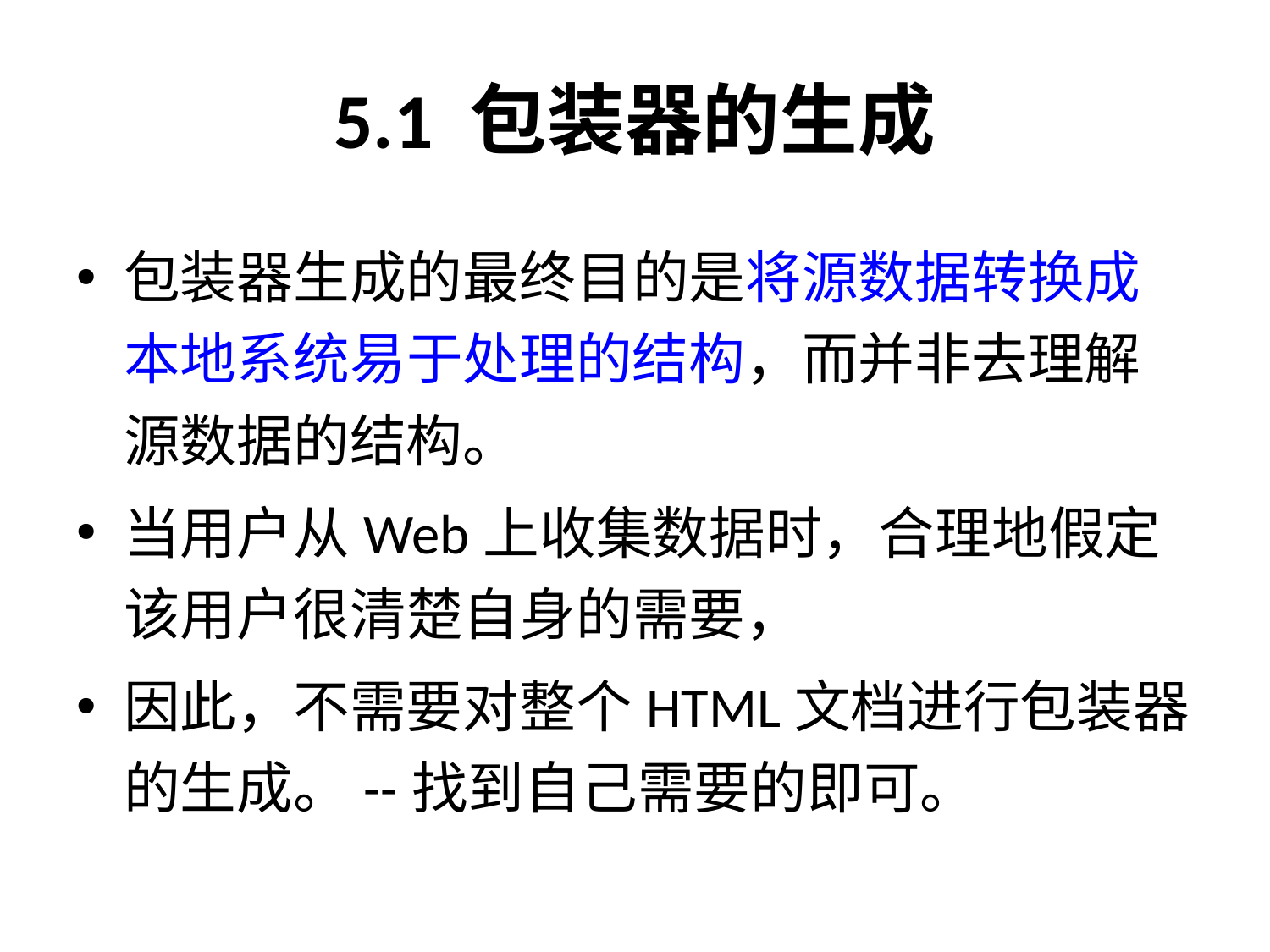

# 5.1 包装器的生成
包装器生成的最终目的是将源数据转换成本地系统易于处理的结构，而并非去理解源数据的结构。
当用户从Web上收集数据时，合理地假定该用户很清楚自身的需要，
因此，不需要对整个HTML文档进行包装器的生成。--找到自己需要的即可。